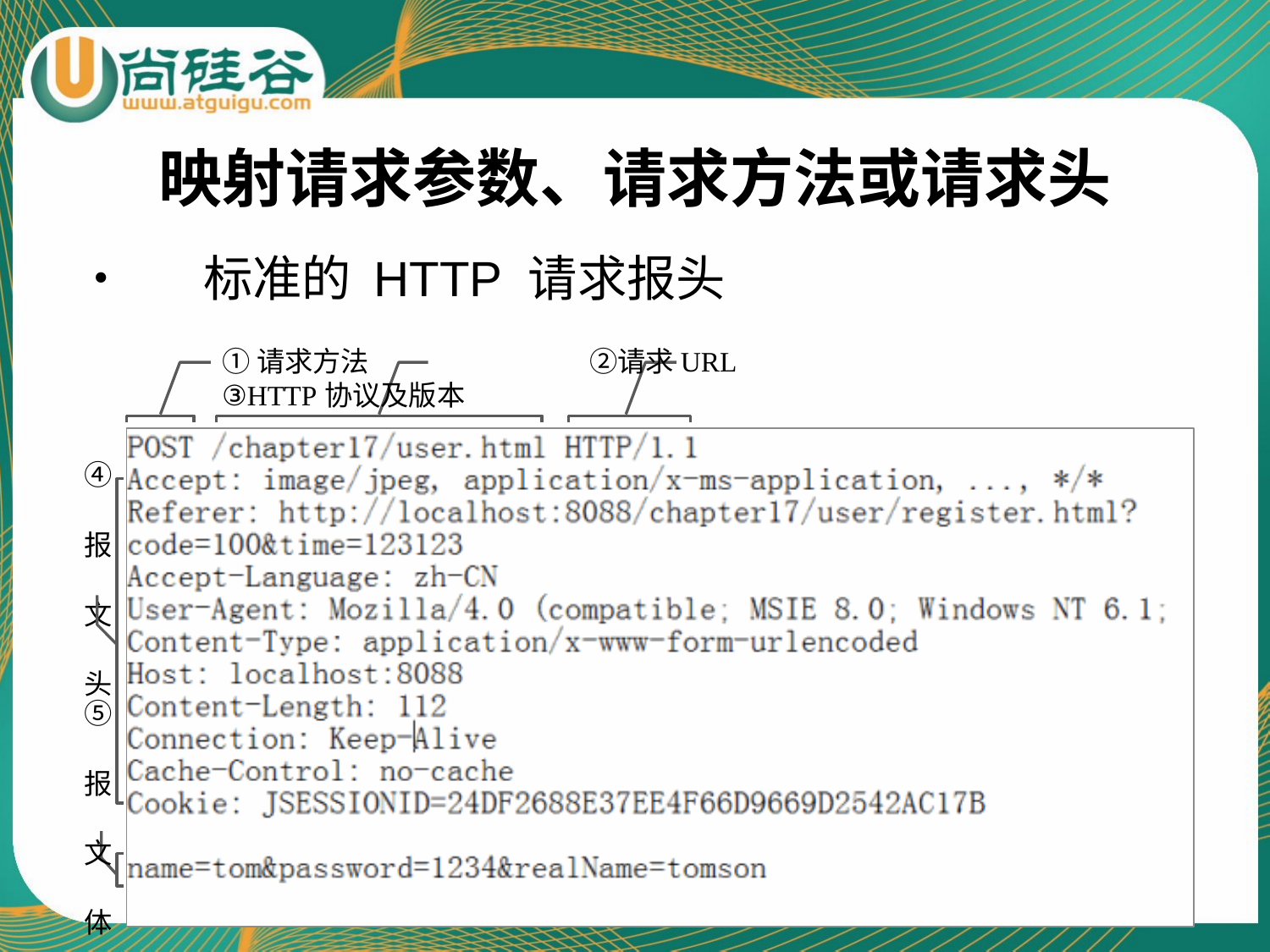

# 映射请求参数、请求方法或请求头
•	标准的 HTTP 请求报头
①请求方法	②请求URL	③HTTP协议及版本

④  报  文  头

⑤  报  文  体